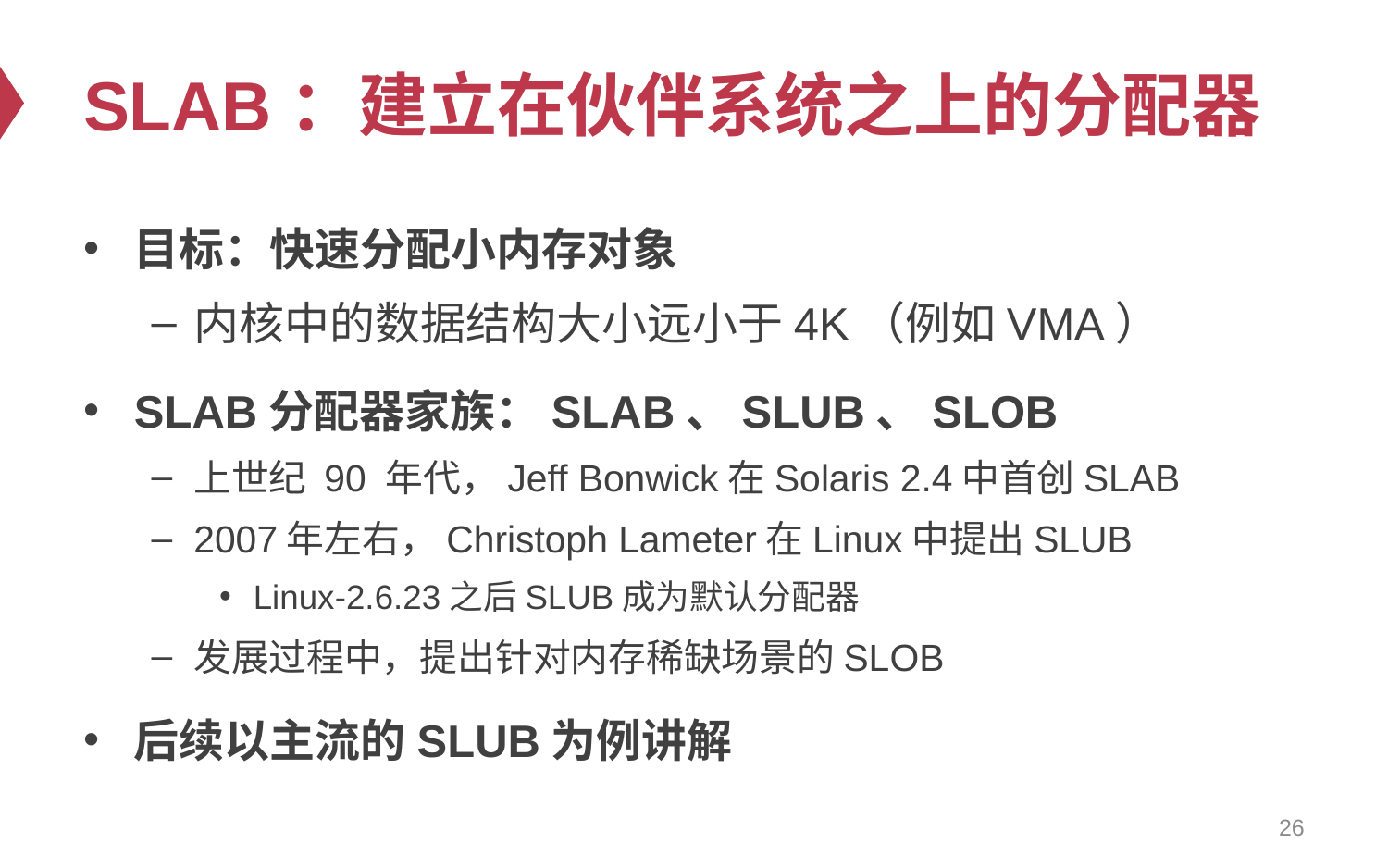

# SLAB：建立在伙伴系统之上的分配器
目标：快速分配小内存对象
内核中的数据结构大小远小于4K（例如VMA）
SLAB分配器家族：SLAB、SLUB、SLOB
上世纪 90 年代，Jeff Bonwick在Solaris 2.4中首创SLAB
2007年左右，Christoph Lameter在Linux中提出SLUB
Linux-2.6.23之后SLUB成为默认分配器
发展过程中，提出针对内存稀缺场景的SLOB
后续以主流的SLUB为例讲解
26